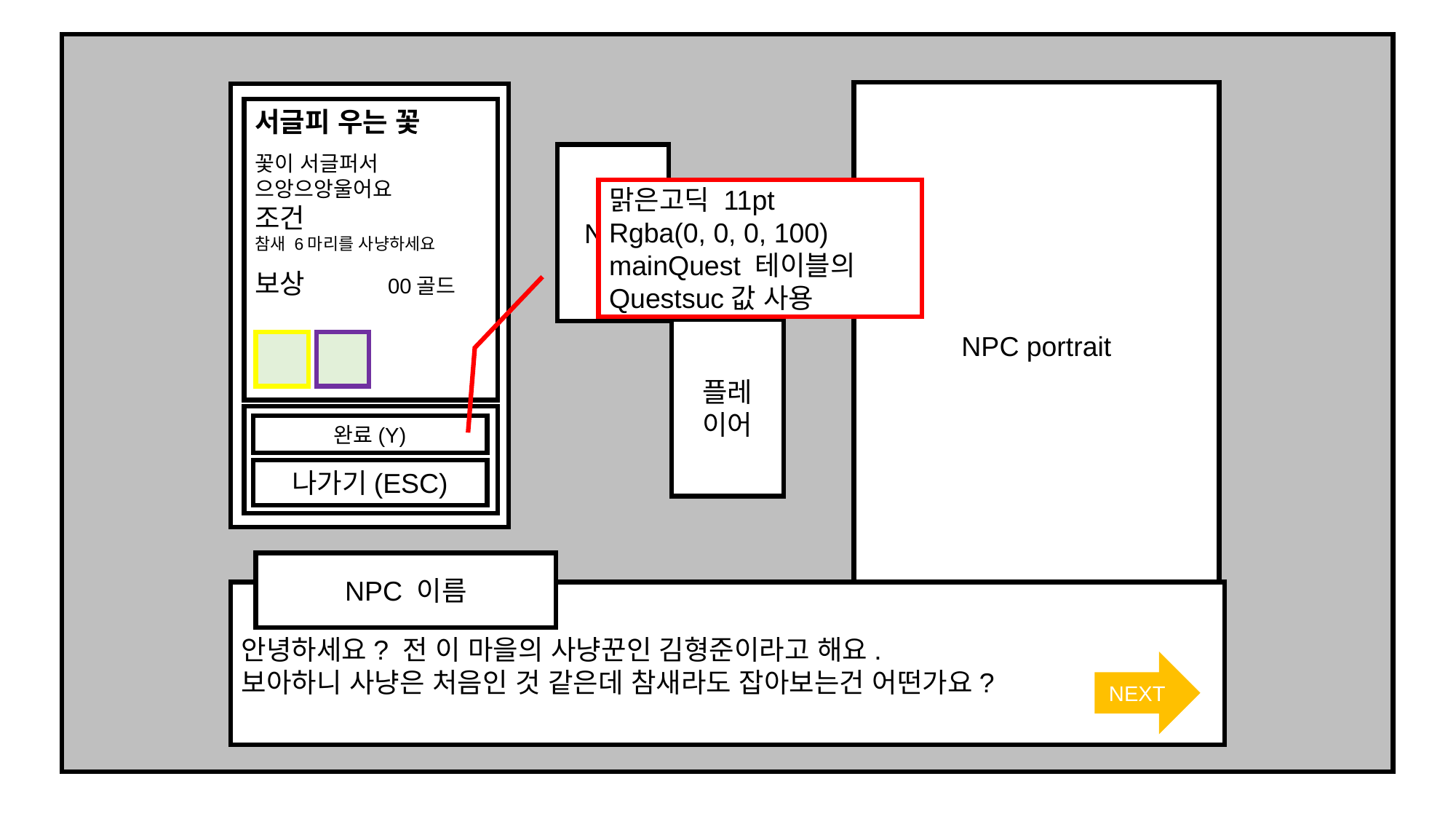

NPC portrait

서글피 우는 꽃

꽃이 서글퍼서 으앙으앙울어요
조건
참새 6마리를 사냥하세요

보상          00골드
NPC
맑은고딕 11pt
Rgba(0, 0, 0, 100)
mainQuest 테이블의
Questsuc값 사용
플레
이어

완료(Y)
나가기(ESC)
NPC 이름

안녕하세요? 전 이 마을의 사냥꾼인 김형준이라고 해요.
보아하니 사냥은 처음인 것 같은데 참새라도 잡아보는건 어떤가요?
NEXT